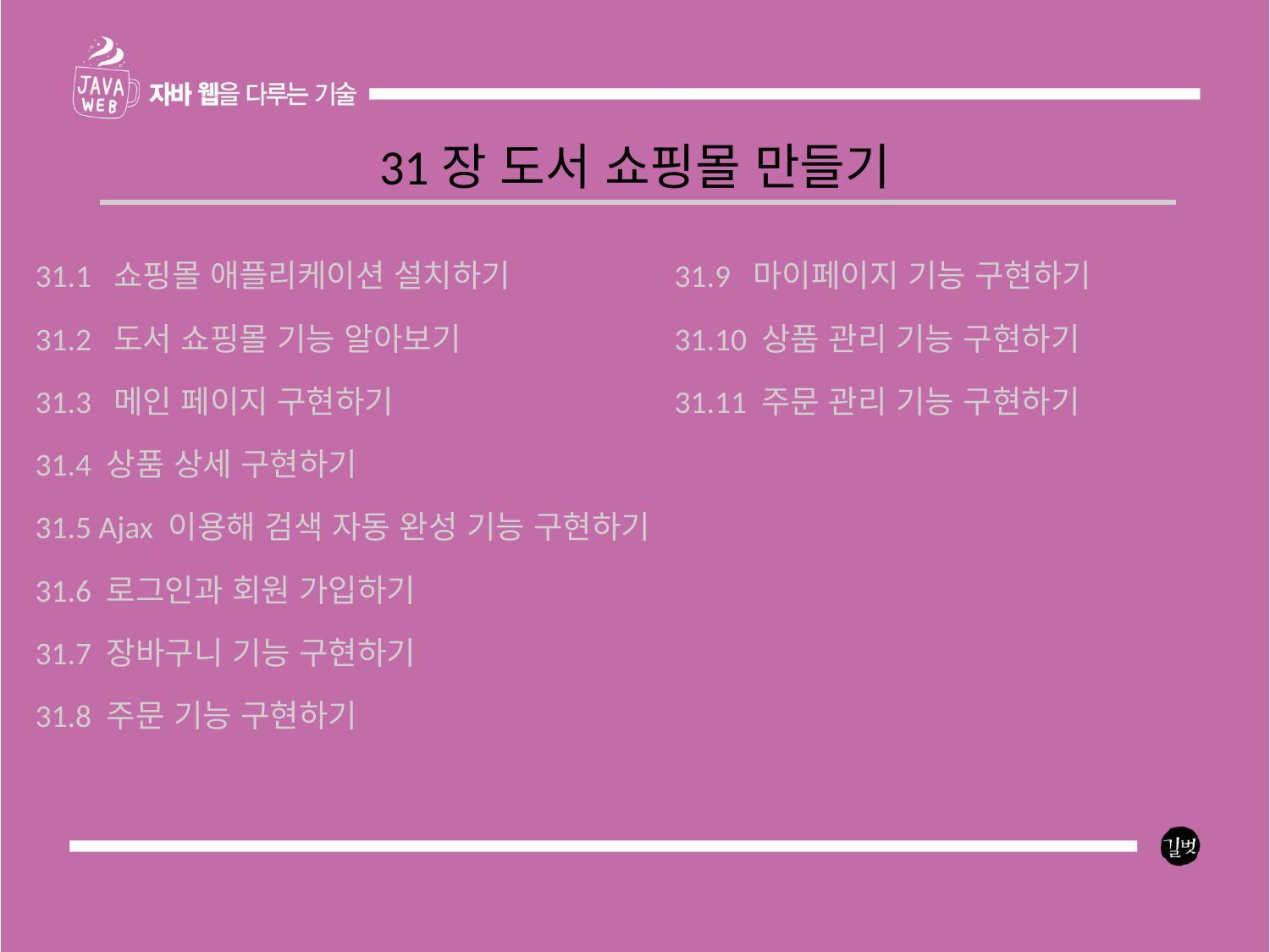

31장 도서 쇼핑몰 만들기
31.9  마이페이지 기능 구현하기
31.10 상품 관리 기능 구현하기
31.11 주문 관리 기능 구현하기
31.1  쇼핑몰 애플리케이션 설치하기
31.2  도서 쇼핑몰 기능 알아보기
31.3  메인 페이지 구현하기
31.4 상품 상세 구현하기
31.5 Ajax 이용해 검색 자동 완성 기능 구현하기
31.6 로그인과 회원 가입하기
31.7 장바구니 기능 구현하기
31.8 주문 기능 구현하기